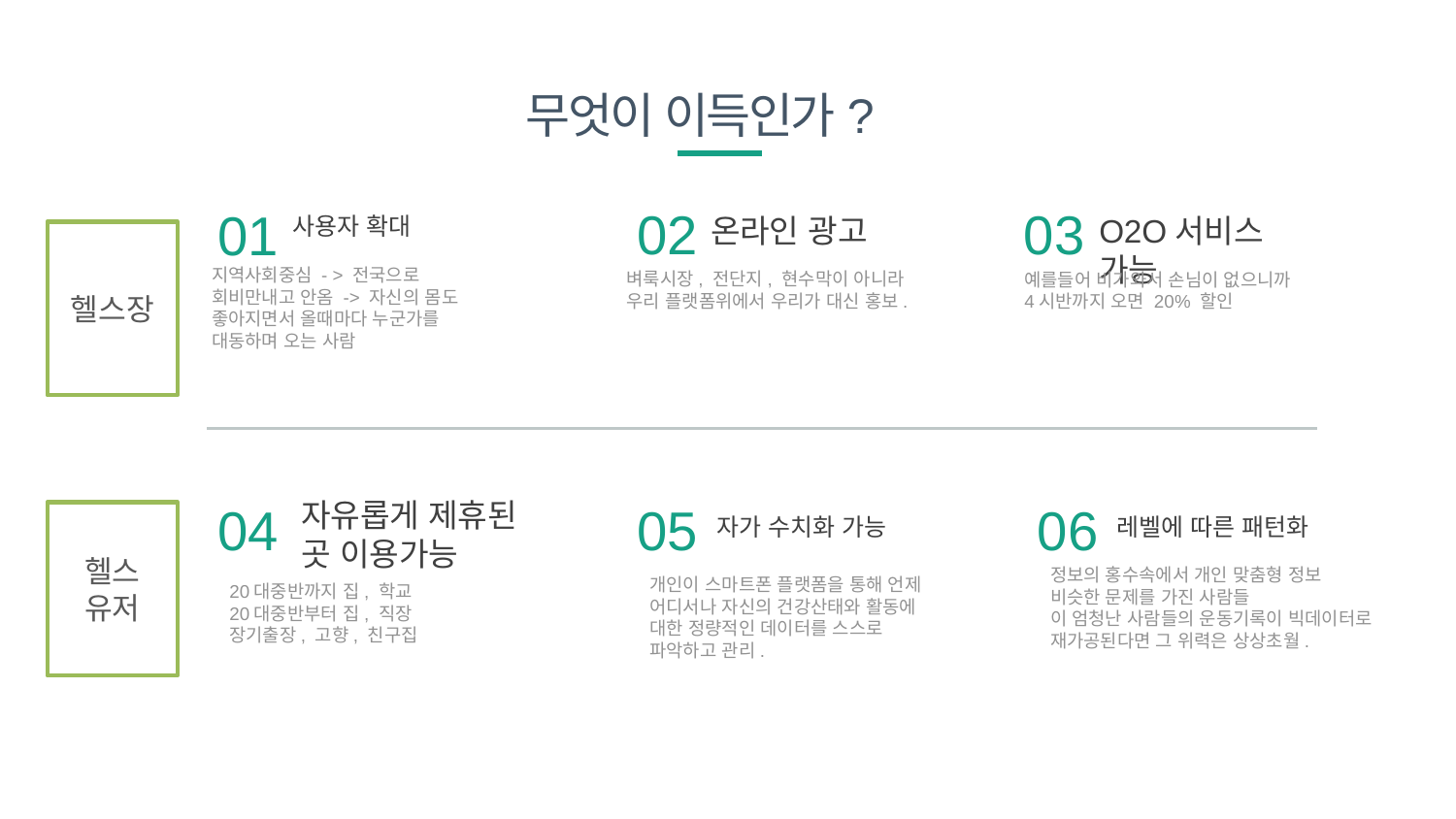

무엇이 이득인가?
02
03
01
사용자 확대
온라인 광고
O2O서비스 가능
헬스장
지역사회중심 - > 전국으로
회비만내고 안옴 -> 자신의 몸도 좋아지면서 올때마다 누군가를 대동하며 오는 사람
벼룩시장, 전단지, 현수막이 아니라
우리 플랫폼위에서 우리가 대신 홍보.
예를들어 비가와서 손님이 없으니까 4시반까지 오면 20% 할인
자유롭게 제휴된 곳 이용가능
04
05
06
헬스
유저
자가 수치화 가능
레벨에 따른 패턴화
정보의 홍수속에서 개인 맞춤형 정보
비슷한 문제를 가진 사람들
이 엄청난 사람들의 운동기록이 빅데이터로 재가공된다면 그 위력은 상상초월.
개인이 스마트폰 플랫폼을 통해 언제 어디서나 자신의 건강산태와 활동에 대한 정량적인 데이터를 스스로 파악하고 관리.
20대중반까지 집, 학교
20대중반부터 집, 직장
장기출장, 고향, 친구집